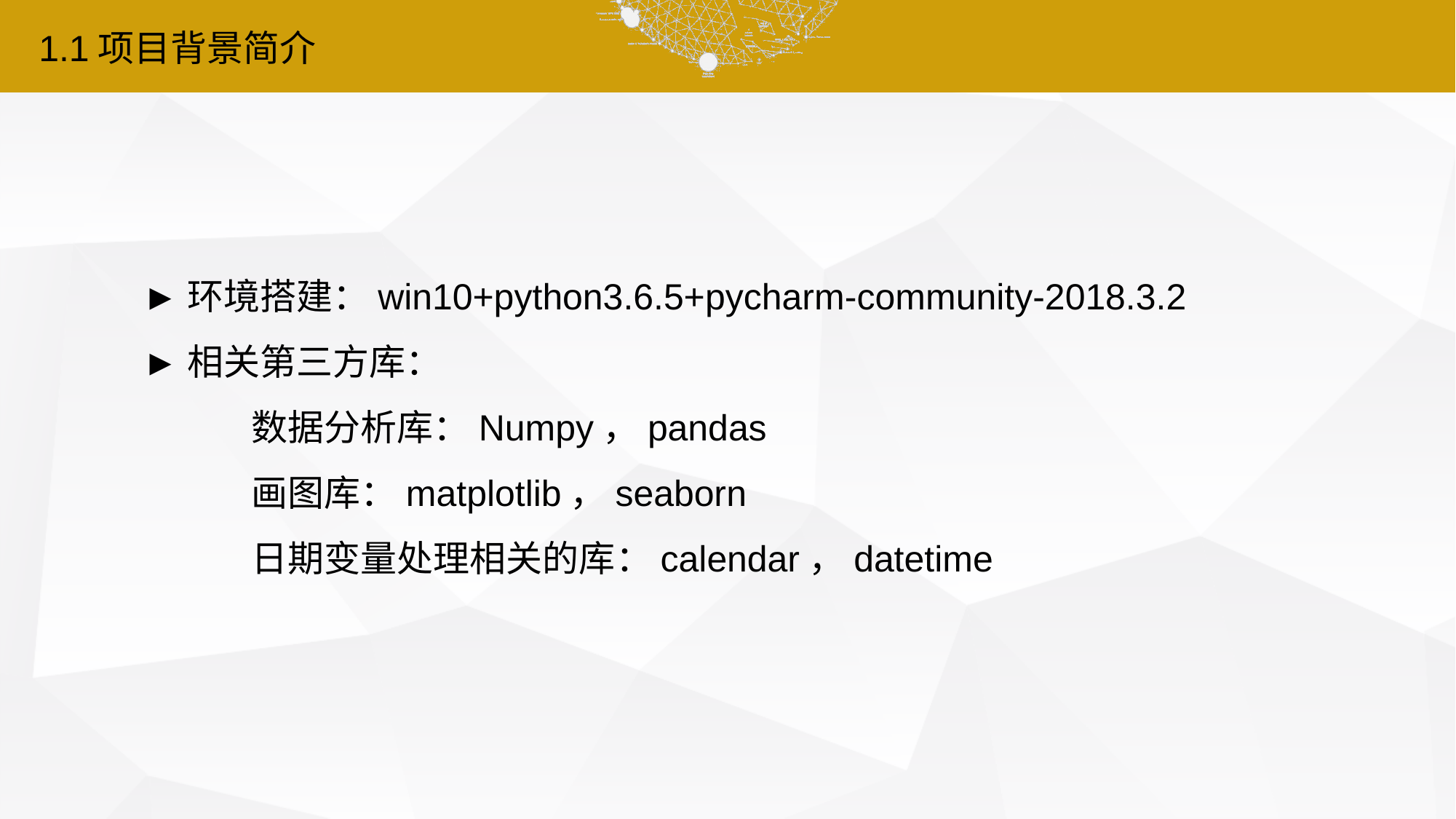

1.1项目背景简介

►环境搭建：win10+python3.6.5+pycharm-community-2018.3.2
►相关第三方库：
	数据分析库：Numpy，pandas
    	画图库：matplotlib，seaborn
    	日期变量处理相关的库：calendar，datetime